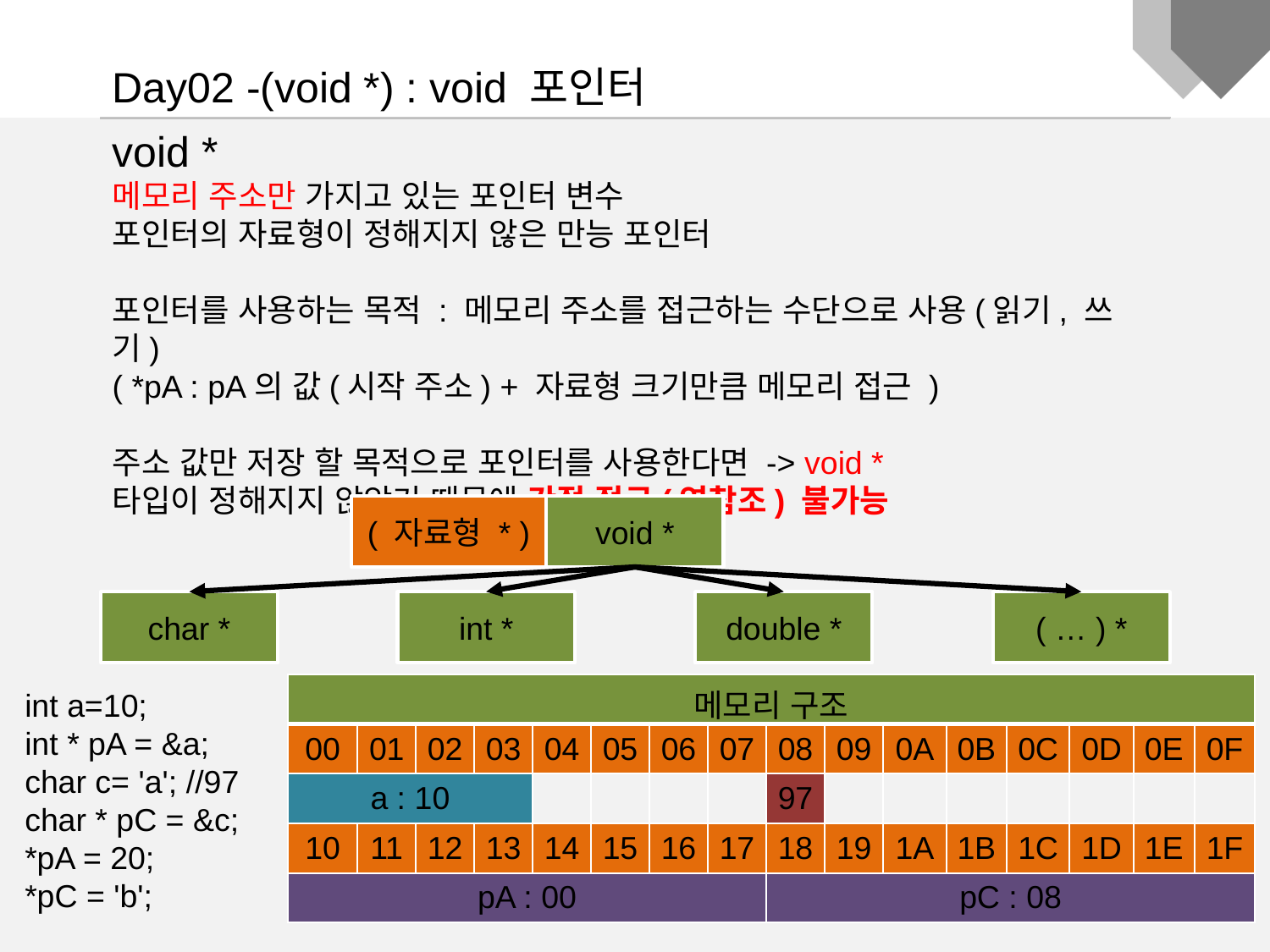

Day02 -(void *) : void 포인터
void *
메모리 주소만 가지고 있는 포인터 변수
포인터의 자료형이 정해지지 않은 만능 포인터

포인터를 사용하는 목적 : 메모리 주소를 접근하는 수단으로 사용(읽기, 쓰기)
( *pA : pA의 값(시작 주소) + 자료형 크기만큼 메모리 접근 )

주소 값만 저장 할 목적으로 포인터를 사용한다면 -> void *
타입이 정해지지 않았기 때문에 간접 접근(역참조) 불가능
( 자료형 * )
void *
char *
int *
double *
( … ) *
| 메모리 구조 |  |  |  |  |  |  |  |  |  |  |  |  |  |  |  |
| --- | --- | --- | --- | --- | --- | --- | --- | --- | --- | --- | --- | --- | --- | --- | --- |
| 00 | 01 | 02 | 03 | 04 | 05 | 06 | 07 | 08 | 09 | 0A | 0B | 0C | 0D | 0E | 0F |
| a : 10 |  |  |  |  |  |  |  | 97 |  |  |  |  |  |  |  |
| 10 | 11 | 12 | 13 | 14 | 15 | 16 | 17 | 18 | 19 | 1A | 1B | 1C | 1D | 1E | 1F |
| pA : 00 |  |  |  |  |  |  |  | pC : 08 |  |  |  |  |  |  |  |
int a=10;
int * pA = &a;
char c= 'a'; //97
char * pC = &c;
*pA = 20;
*pC = 'b';